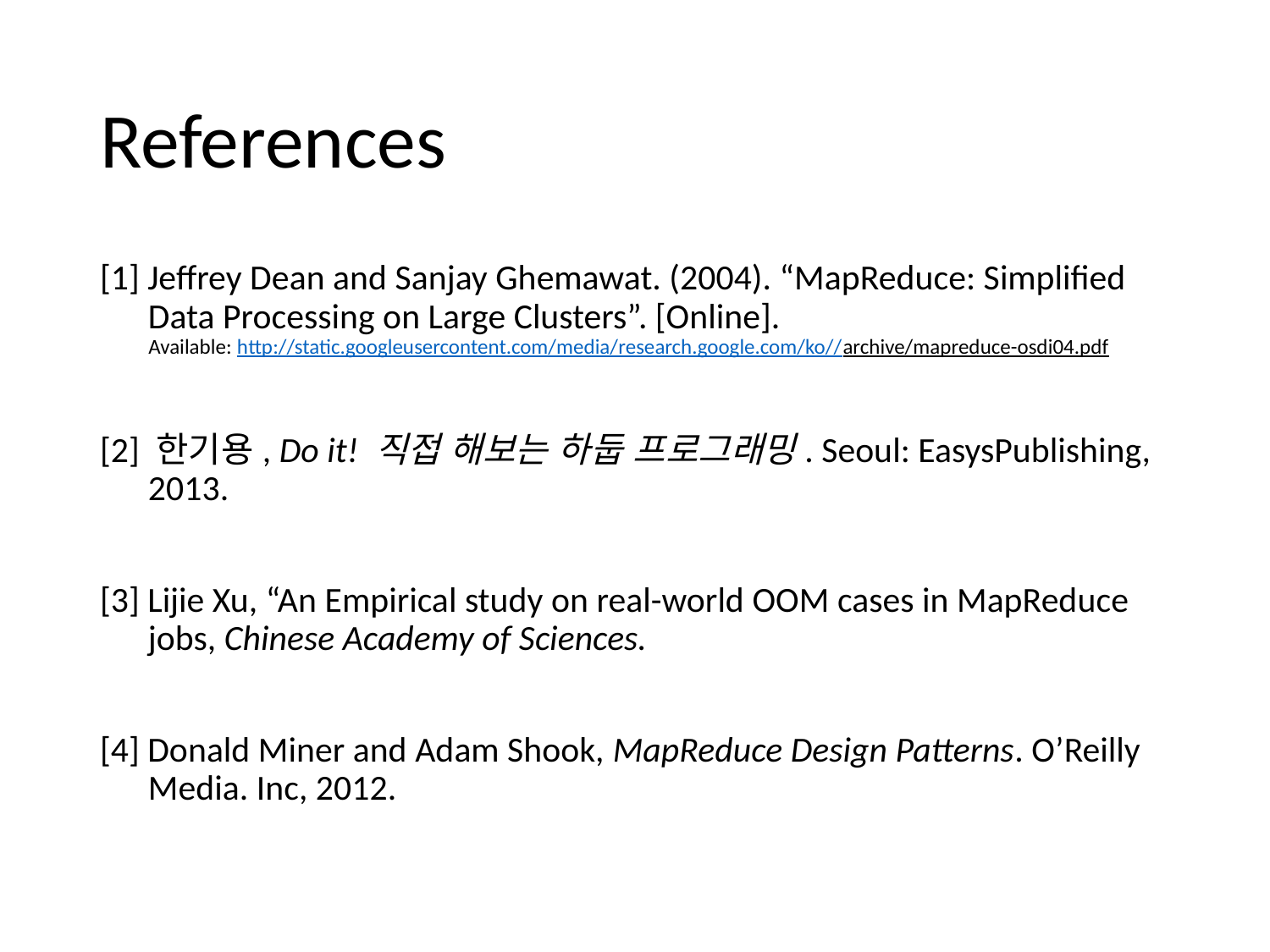

# References
[1] Jeffrey Dean and Sanjay Ghemawat. (2004). “MapReduce: Simplified
      Data Processing on Large Clusters”. [Online].
          Available: http://static.googleusercontent.com/media/research.google.com/ko//archive/mapreduce-osdi04.pdf

[2] 한기용, Do it! 직접 해보는 하둡 프로그래밍. Seoul: EasysPublishing,
      2013.

[3] Lijie Xu, “An Empirical study on real-world OOM cases in MapReduce
      jobs, Chinese Academy of Sciences.

[4] Donald Miner and Adam Shook, MapReduce Design Patterns. O’Reilly
      Media. Inc, 2012.